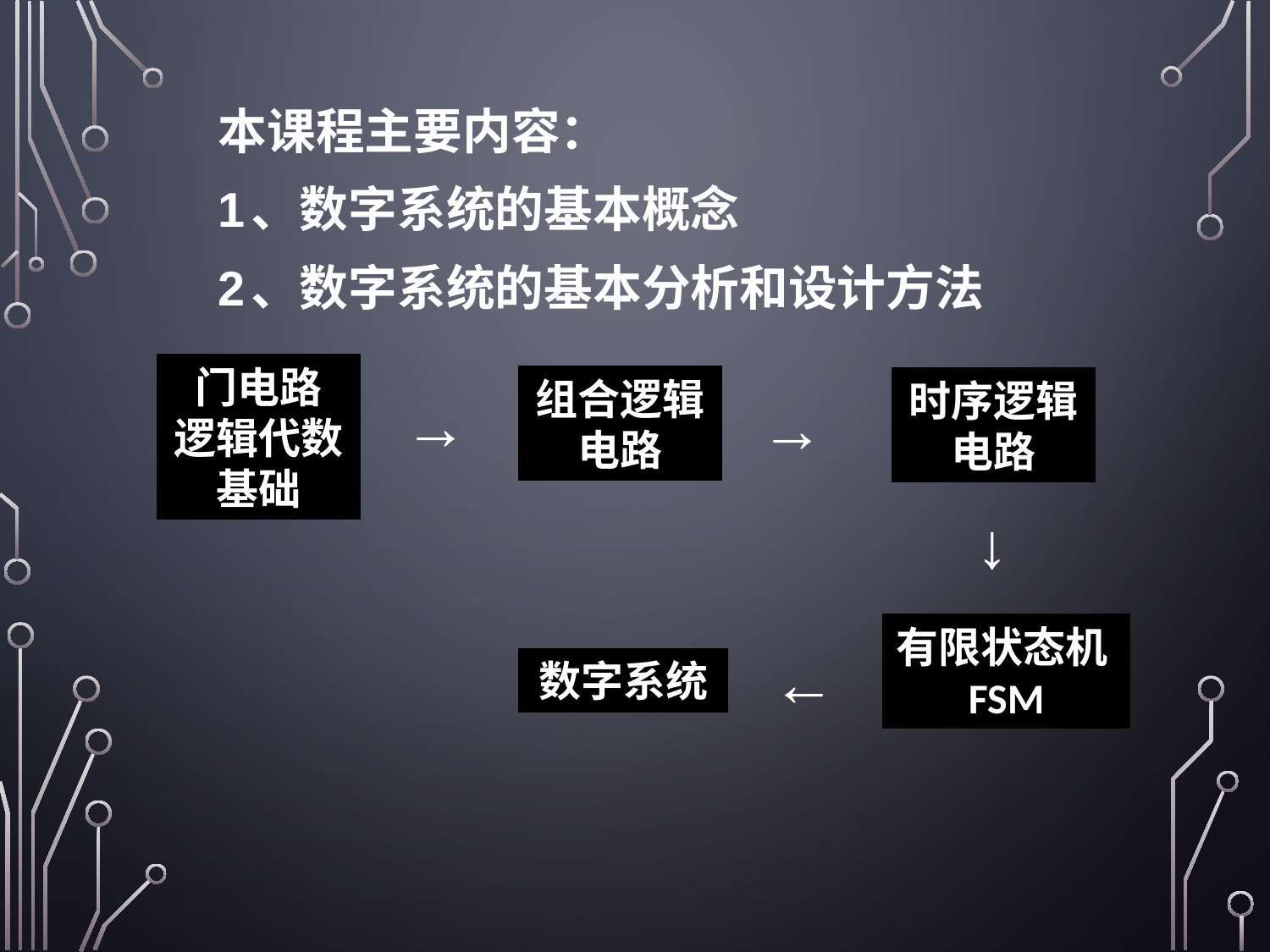

本课程主要内容：
1、数字系统的基本概念
2、数字系统的基本分析和设计方法

门电路
逻辑代数基础
组合逻辑电路
时序逻辑电路
→
→
↓
有限状态机FSM
←
数字系统